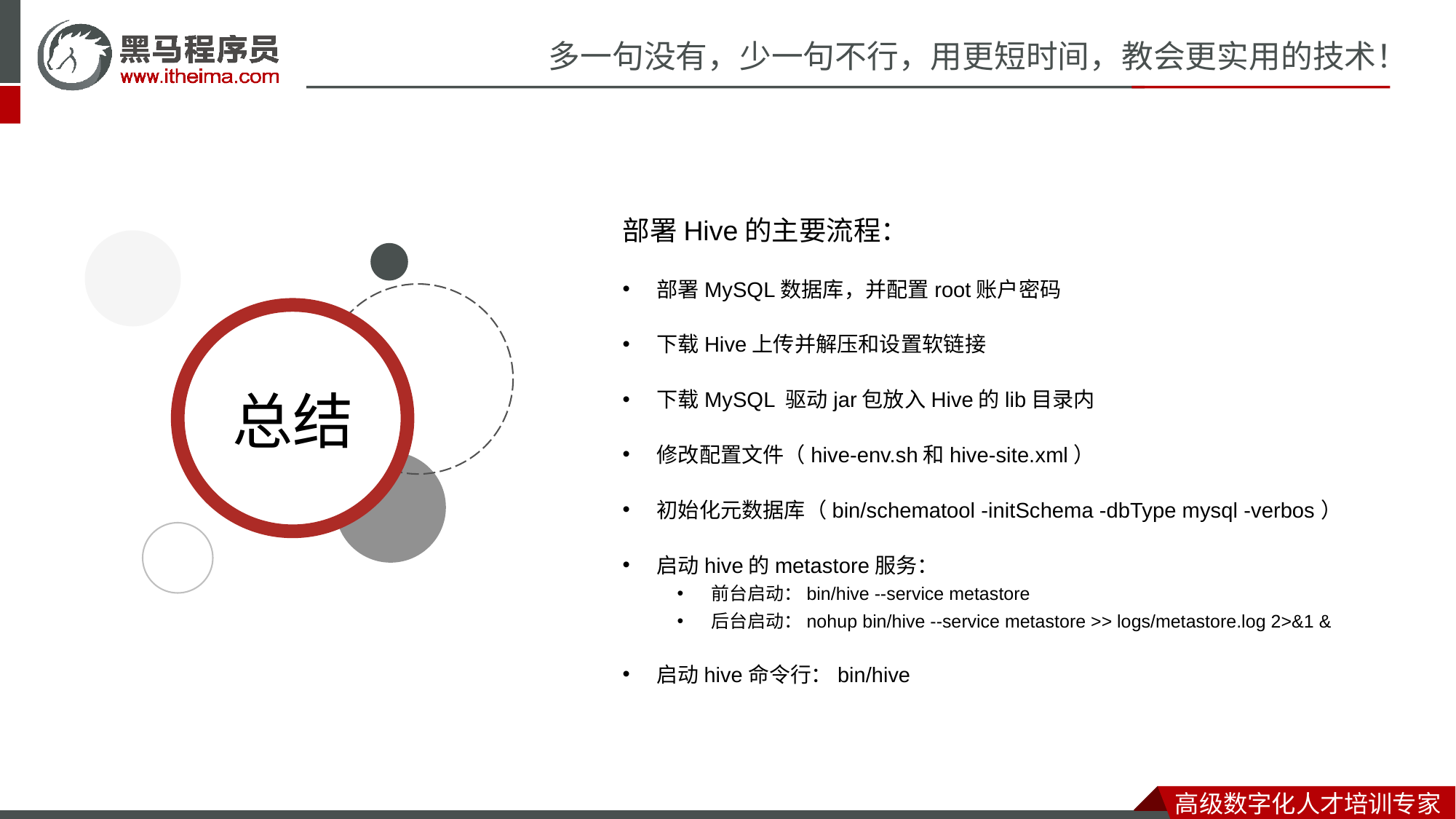

部署Hive的主要流程：
部署MySQL数据库，并配置root账户密码
下载Hive上传并解压和设置软链接
下载MySQL 驱动jar包放入Hive的lib目录内
修改配置文件（hive-env.sh和hive-site.xml）
初始化元数据库（bin/schematool -initSchema -dbType mysql -verbos）
启动hive的metastore服务：
前台启动：bin/hive --service metastore
后台启动：nohup bin/hive --service metastore >> logs/metastore.log 2>&1 &
启动hive命令行：bin/hive